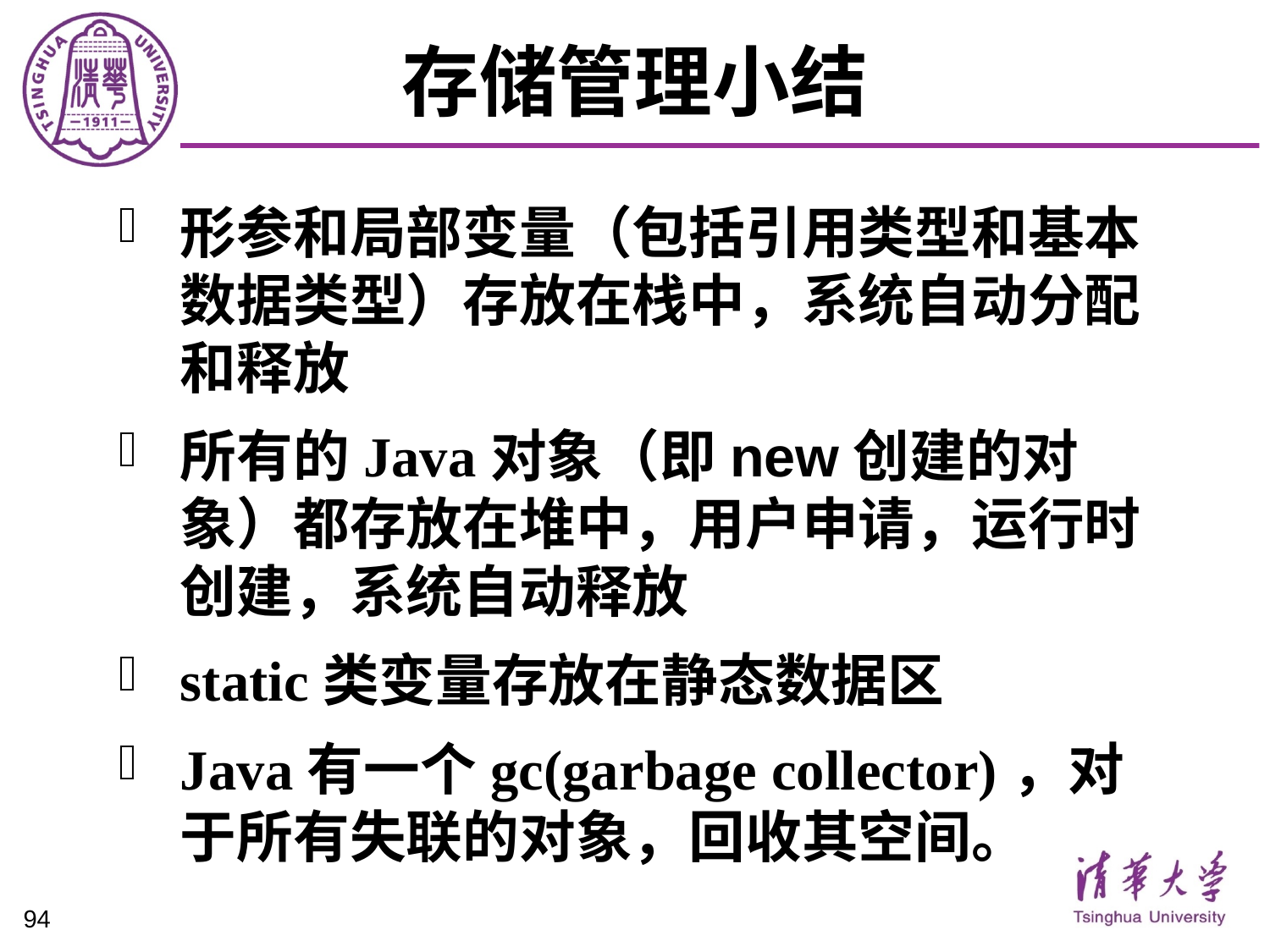

# 存储管理小结
形参和局部变量（包括引用类型和基本数据类型）存放在栈中，系统自动分配和释放
所有的Java对象（即new创建的对象）都存放在堆中，用户申请，运行时创建，系统自动释放
static类变量存放在静态数据区
Java有一个gc(garbage collector)，对于所有失联的对象，回收其空间。
94